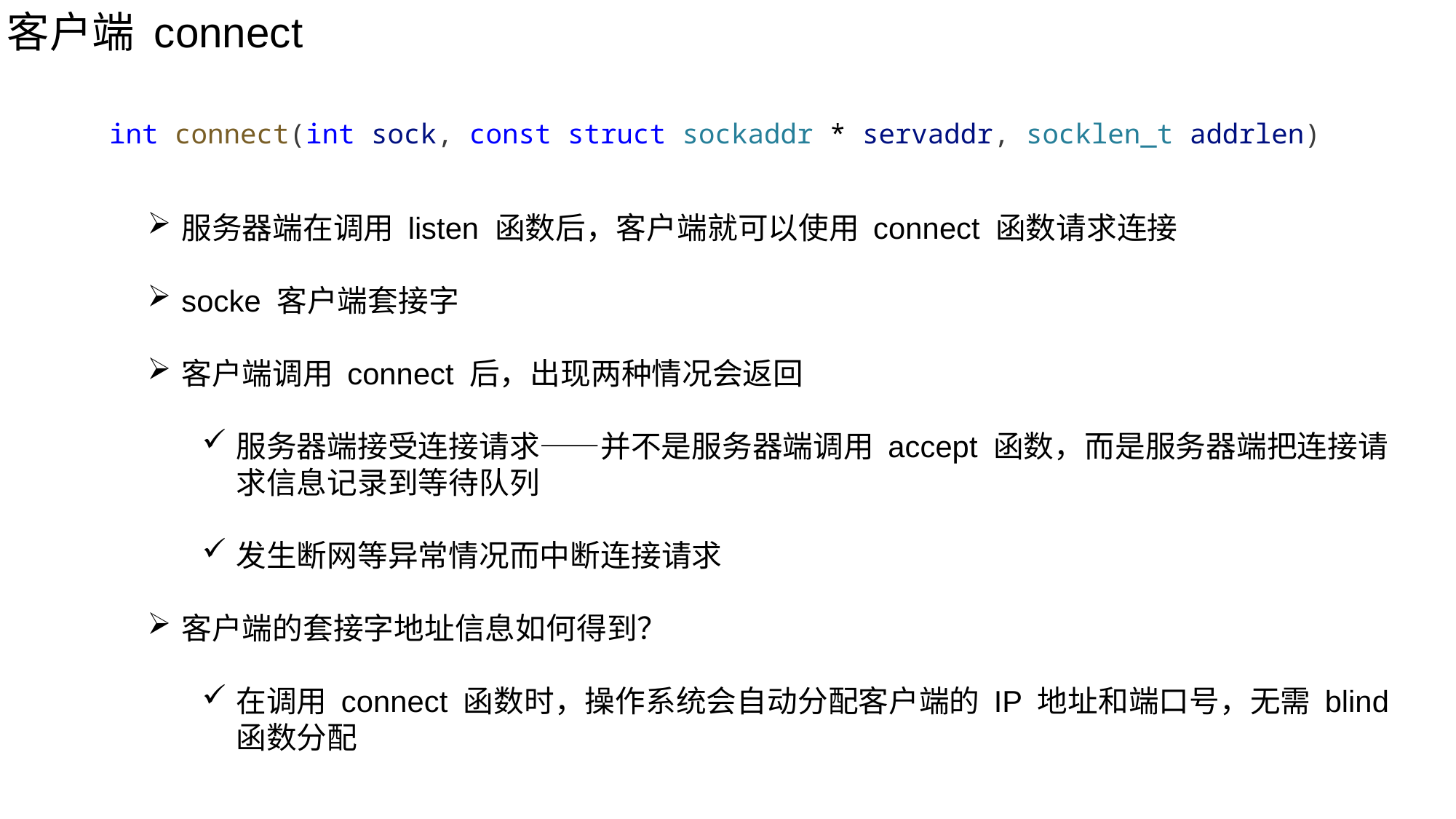

客户端 connect
int connect(int sock, const struct sockaddr * servaddr, socklen_t addrlen)
服务器端在调用 listen 函数后，客户端就可以使用 connect 函数请求连接

socke 客户端套接字

客户端调用 connect 后，出现两种情况会返回

服务器端接受连接请求——并不是服务器端调用 accept 函数，而是服务器端把连接请求信息记录到等待队列

发生断网等异常情况而中断连接请求

客户端的套接字地址信息如何得到？

在调用 connect 函数时，操作系统会自动分配客户端的 IP 地址和端口号，无需 blind 函数分配